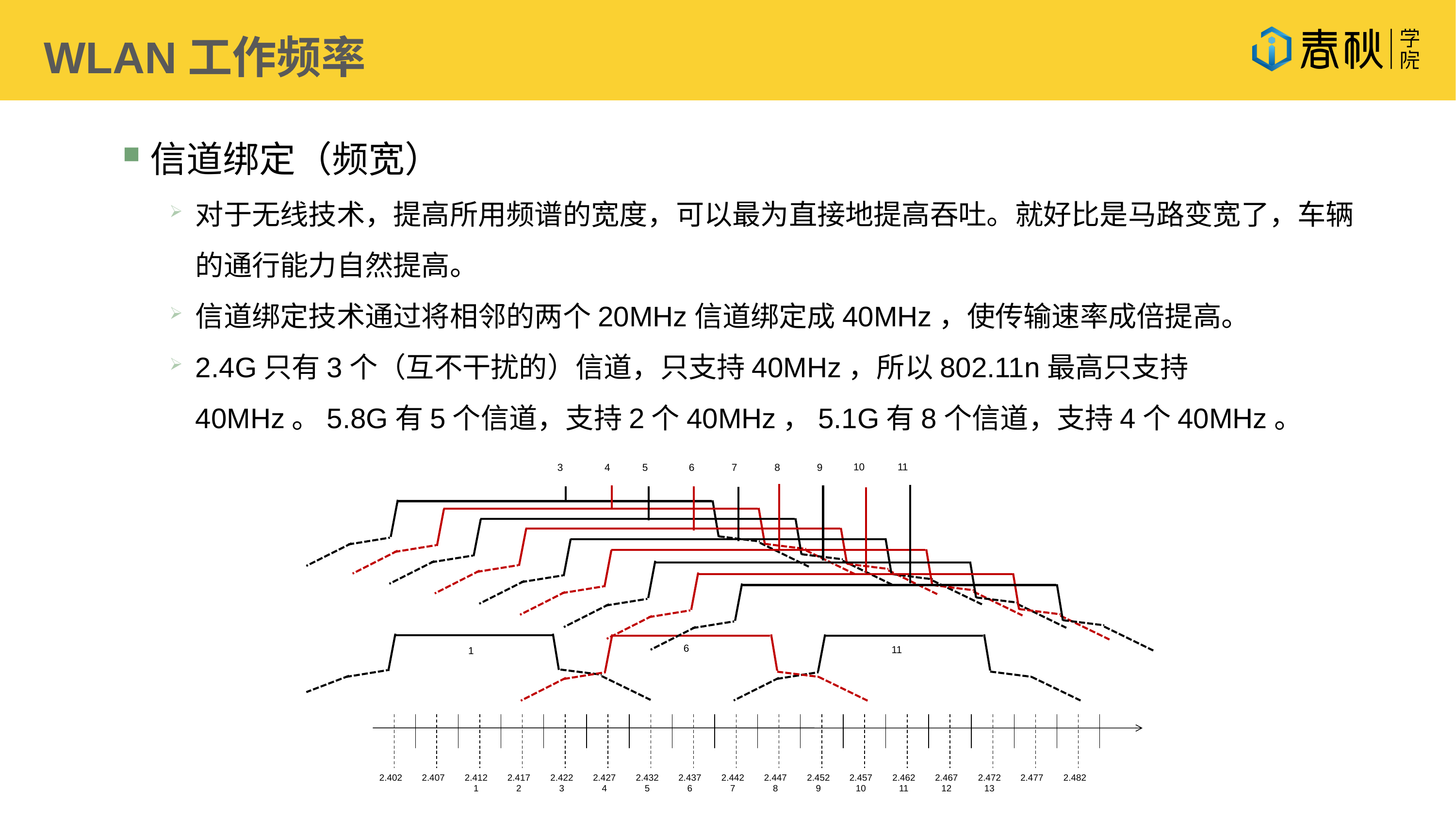

WLAN工作频率
信道绑定（频宽）
对于无线技术，提高所用频谱的宽度，可以最为直接地提高吞吐。就好比是马路变宽了，车辆的通行能力自然提高。
信道绑定技术通过将相邻的两个20MHz信道绑定成40MHz，使传输速率成倍提高。
2.4G只有3个（互不干扰的）信道，只支持40MHz，所以802.11n最高只支持40MHz。5.8G有5个信道，支持2个40MHz，5.1G有8个信道，支持4个40MHz。

10
11
3
4
5
6
7
8
9
6
11
1
2.402
2.407
2.412
1
2.417
2
2.422
3
2.427
4
2.432
5
2.437
6
2.442
7
2.447
8
2.452
9
2.457
10
2.462
11
2.467
12
2.472
13
2.477
2.482